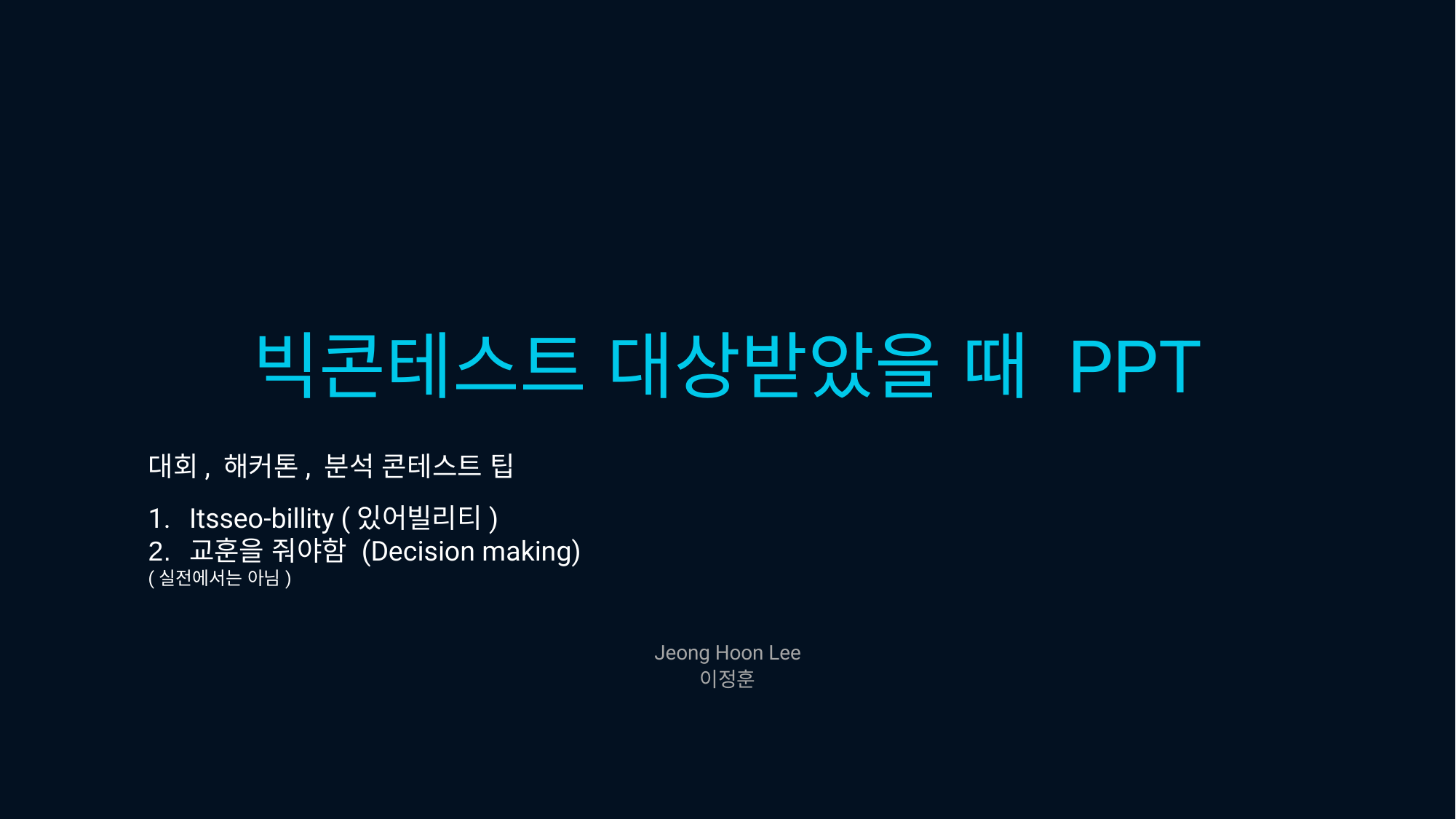

빅콘테스트 대상받았을 때 PPT
대회, 해커톤, 분석 콘테스트 팁

Itsseo-billity (있어빌리티)
교훈을 줘야함 (Decision making)
(실전에서는 아님)
Jeong Hoon Lee
이정훈